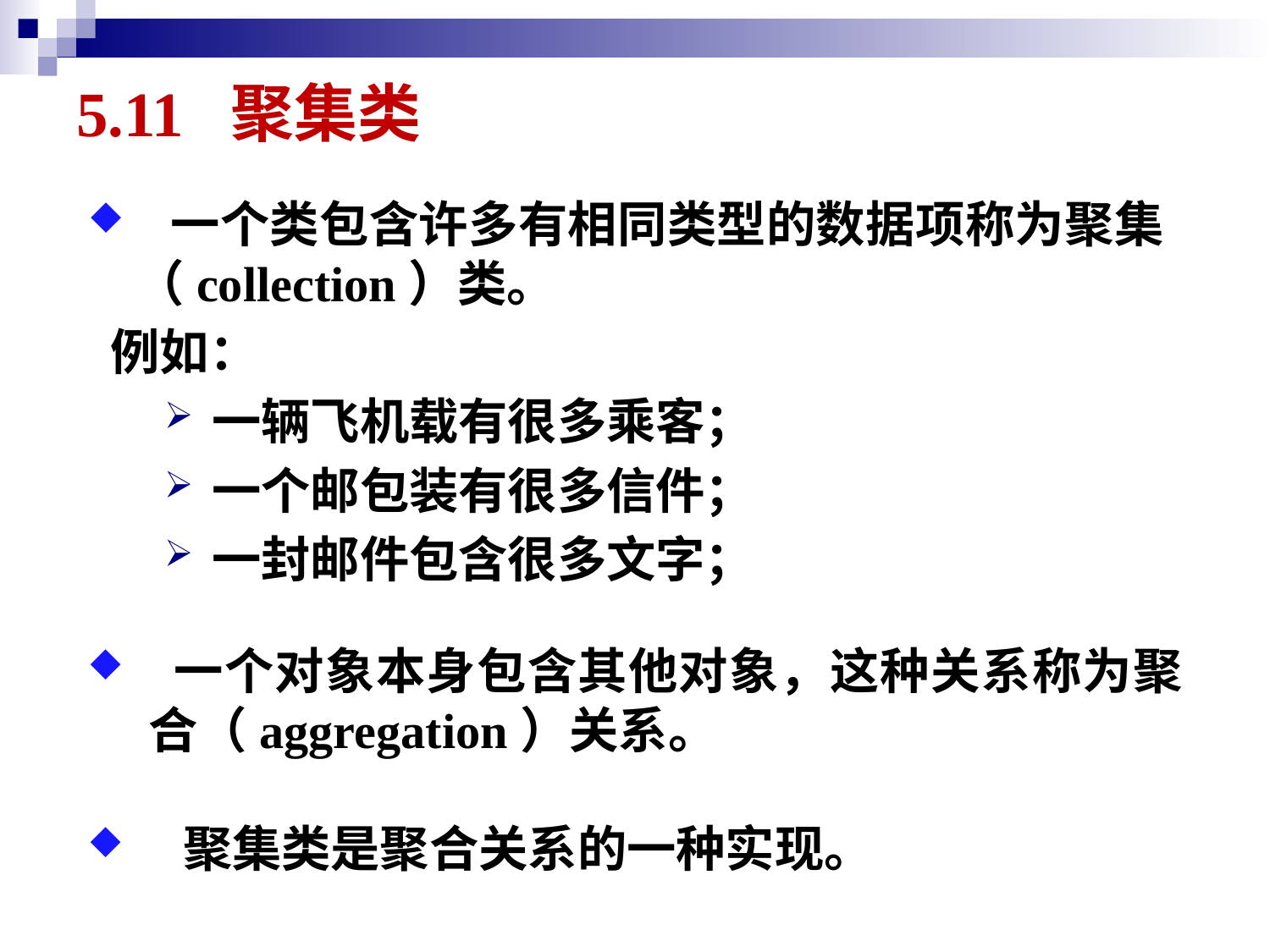

# 5.11  聚集类
  一个类包含许多有相同类型的数据项称为聚集（collection）类。
 例如：
一辆飞机载有很多乘客；
一个邮包装有很多信件；
一封邮件包含很多文字；

 一个对象本身包含其他对象，这种关系称为聚合（aggregation）关系。

  聚集类是聚合关系的一种实现。